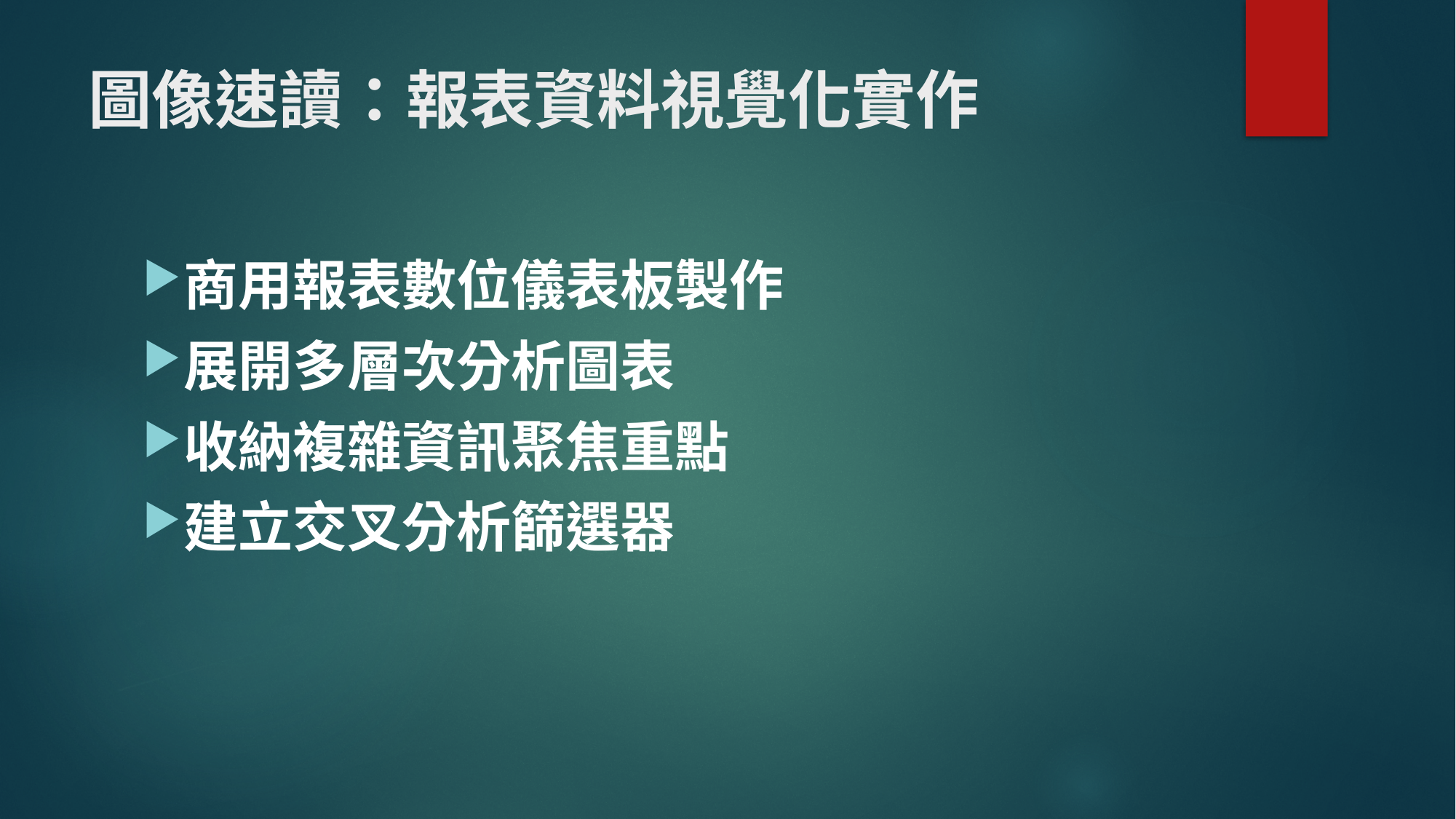

# 圖像速讀：報表資料視覺化實作
商用報表數位儀表板製作
展開多層次分析圖表
收納複雜資訊聚焦重點
建立交叉分析篩選器